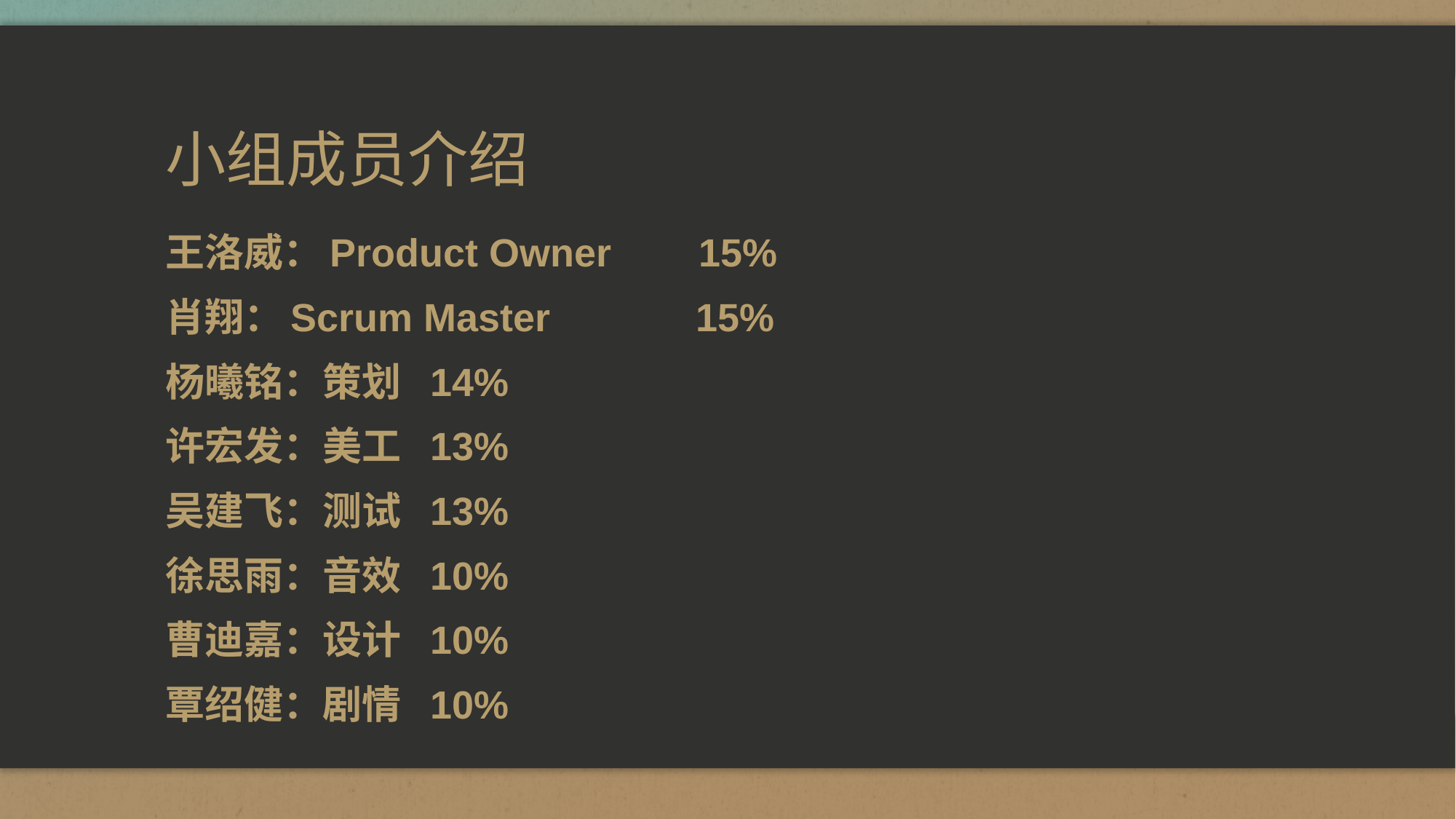

# 小组成员介绍
王洛威：Product Owner        15%
肖翔：Scrum Master		15%
杨曦铭：策划			14%
许宏发：美工			13%
吴建飞：测试			13%
徐思雨：音效			10%
曹迪嘉：设计			10%
覃绍健：剧情			10%